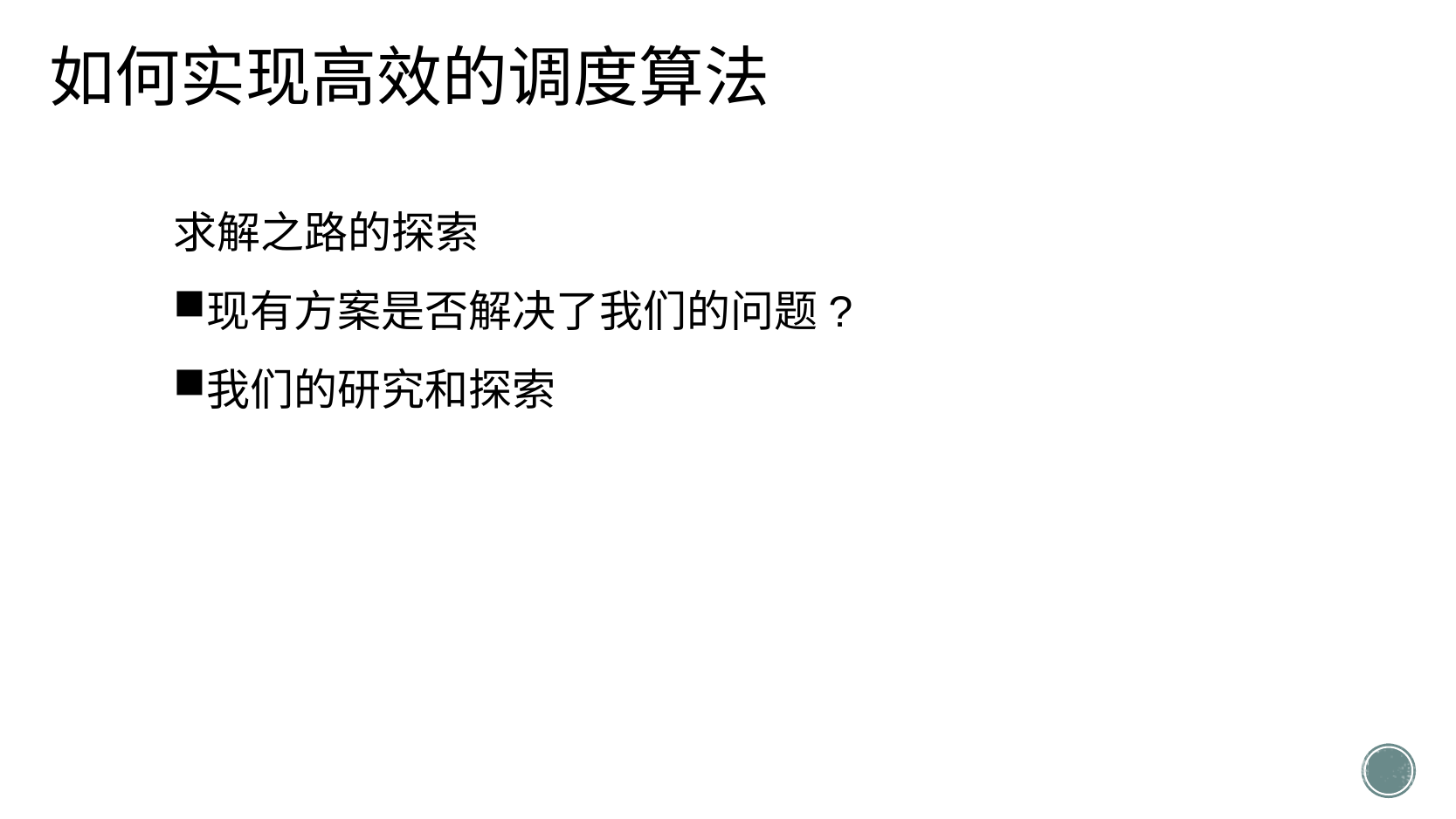

如何实现高效的调度算法
求解之路的探索
现有方案是否解决了我们的问题?
我们的研究和探索